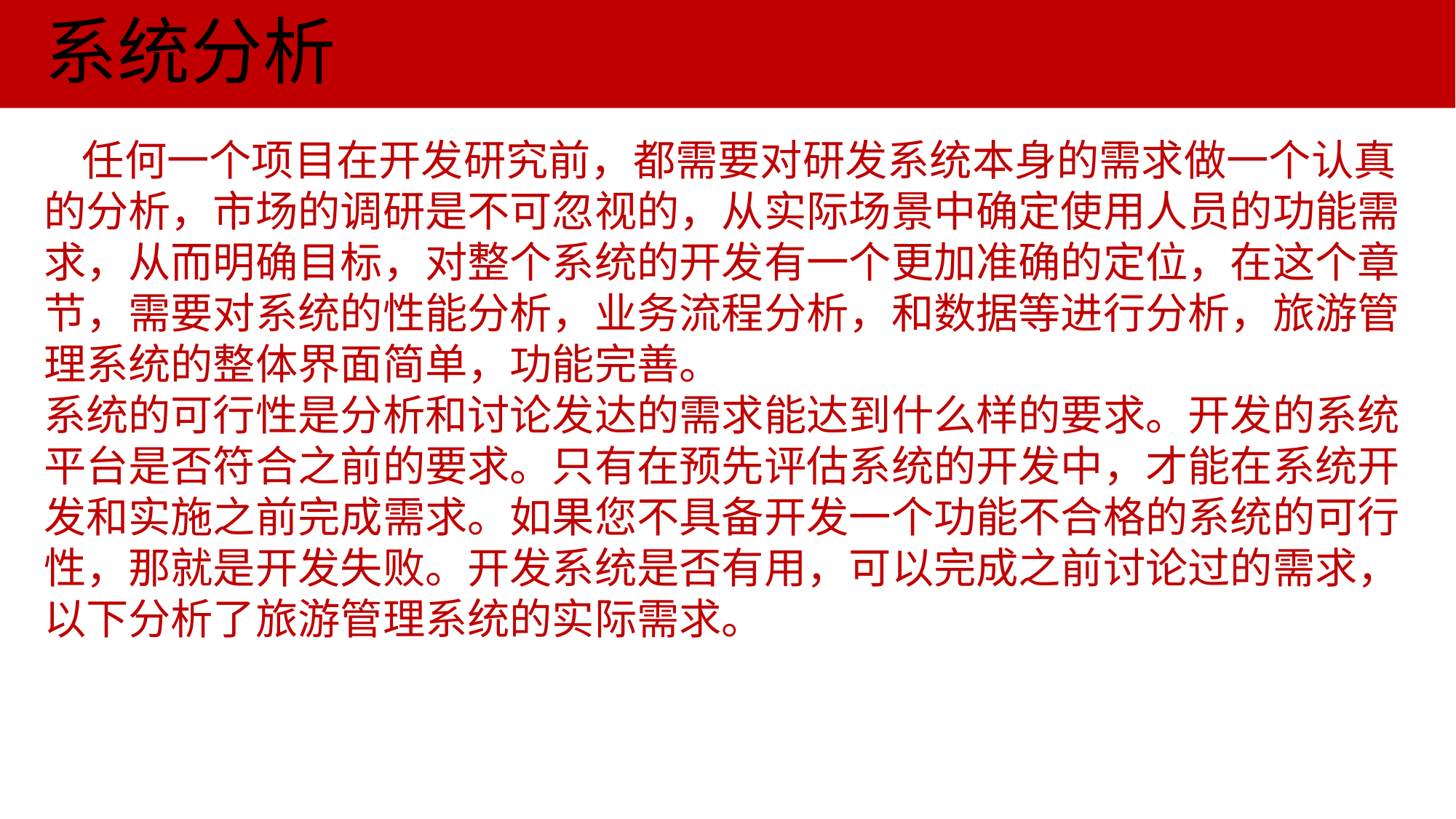

系统分析
   任何一个项目在开发研究前，都需要对研发系统本身的需求做一个认真的分析，市场的调研是不可忽视的，从实际场景中确定使用人员的功能需求，从而明确目标，对整个系统的开发有一个更加准确的定位，在这个章节，需要对系统的性能分析，业务流程分析，和数据等进行分析，旅游管理系统的整体界面简单，功能完善。
系统的可行性是分析和讨论发达的需求能达到什么样的要求。开发的系统平台是否符合之前的要求。只有在预先评估系统的开发中，才能在系统开发和实施之前完成需求。如果您不具备开发一个功能不合格的系统的可行性，那就是开发失败。开发系统是否有用，可以完成之前讨论过的需求，以下分析了旅游管理系统的实际需求。